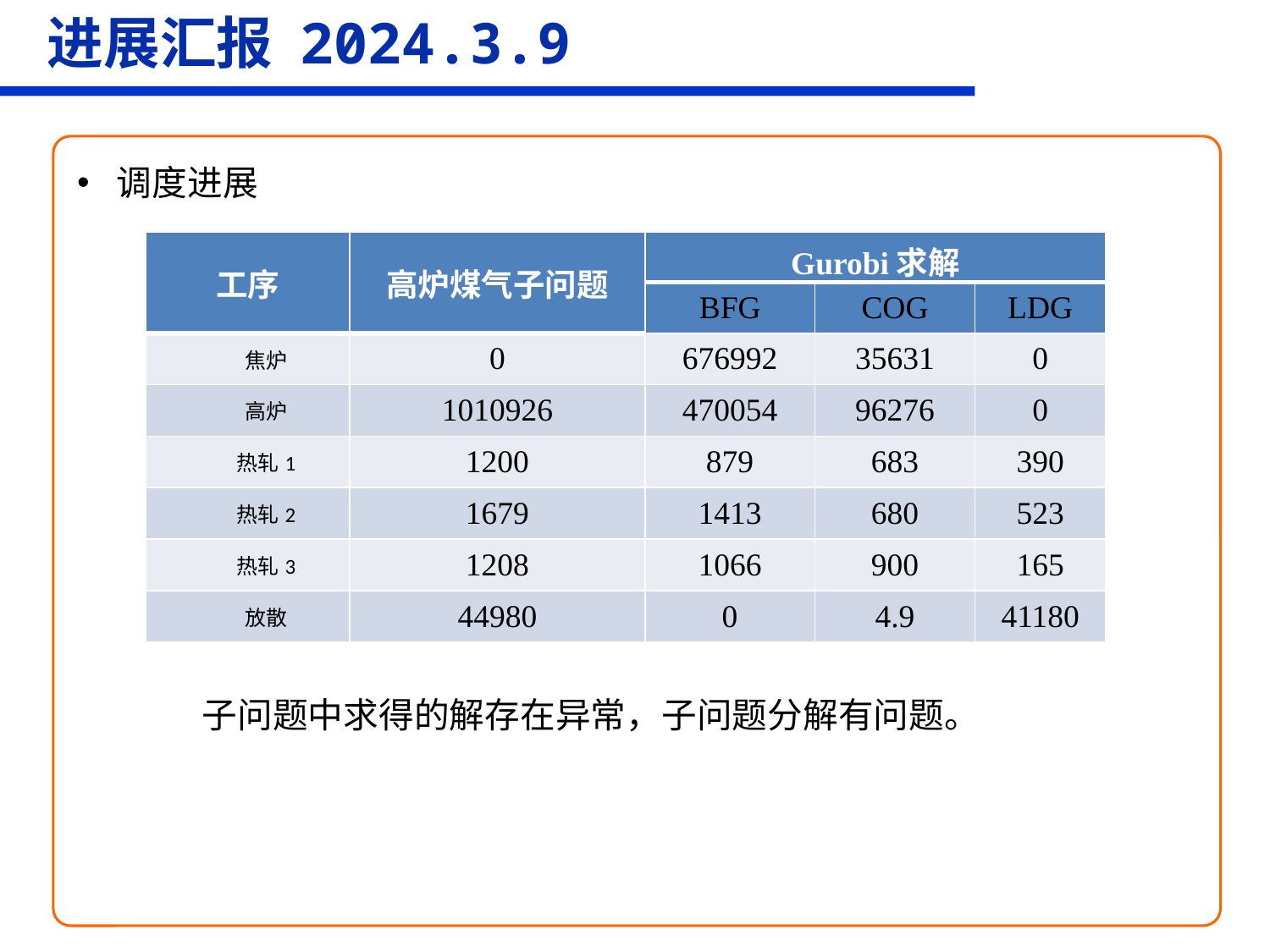

进展汇报 2024.3.9

调度进展
| 工序 | 高炉煤气子问题 | Gurobi求解 |  |  |
| --- | --- | --- | --- | --- |
|  |  | BFG | COG | LDG |
| 焦炉 | 0 | 676992 | 35631 | 0 |
| 高炉 | 1010926 | 470054 | 96276 | 0 |
| 热轧1 | 1200 | 879 | 683 | 390 |
| 热轧2 | 1679 | 1413 | 680 | 523 |
| 热轧3 | 1208 | 1066 | 900 | 165 |
| 放散 | 44980 | 0 | 4.9 | 41180 |

        子问题中求得的解存在异常，子问题分解有问题。